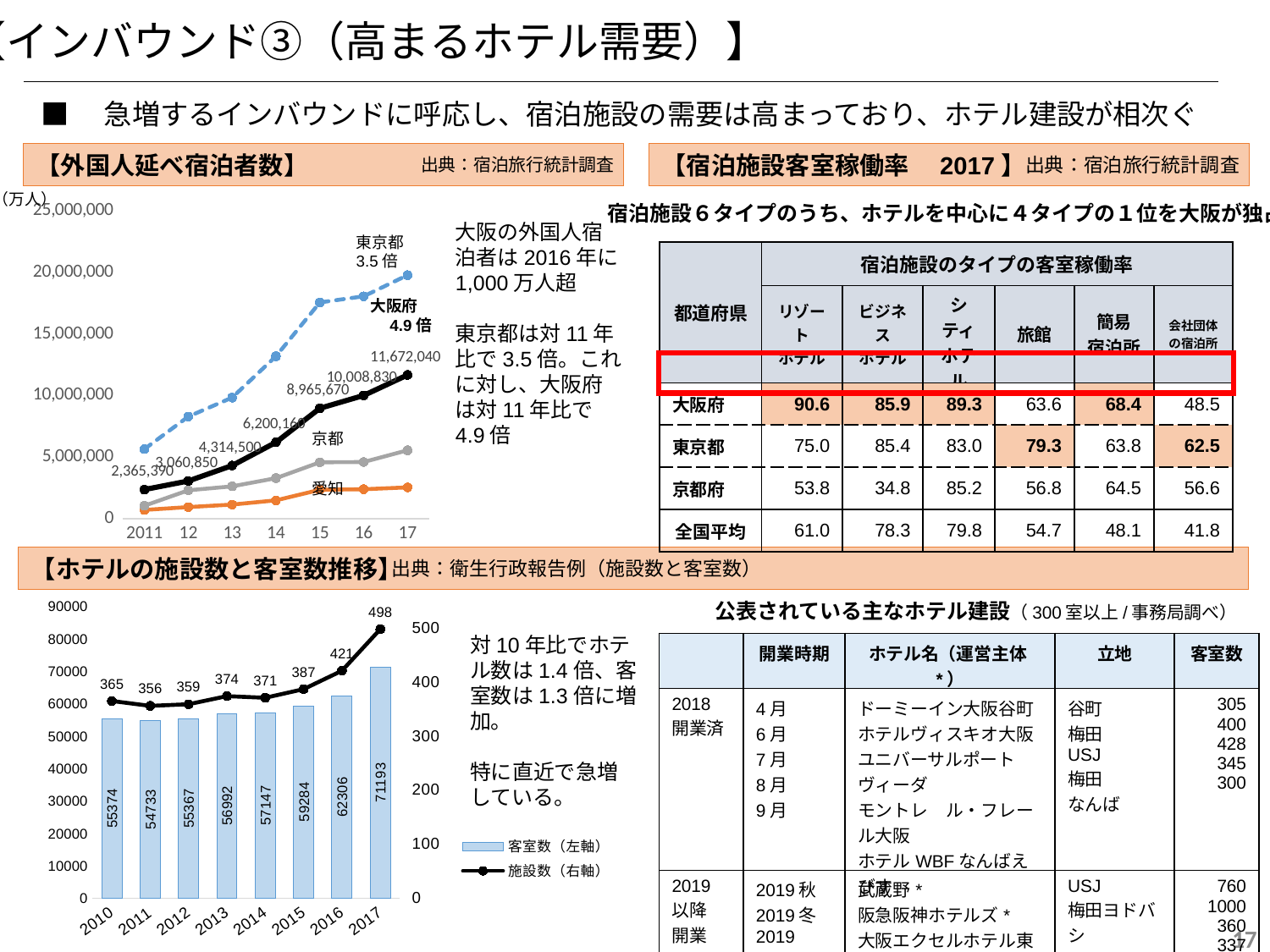

【インバウンド③（高まるホテル需要）】
■　急増するインバウンドに呼応し、宿泊施設の需要は高まっており、ホテル建設が相次ぐ
【外国人延べ宿泊者数】
【宿泊施設客室稼働率　2017】
出典：宿泊旅行統計調査
東京都 3.1倍
出典：宿泊旅行統計調査
（万人）
宿泊施設６タイプのうち、ホテルを中心に４タイプの１位を大阪が独占

### Chart

| Category | 東京 | 愛知 | 京都 | 大阪 |
|---|---|---|---|---|
| 2011 | 5651810.0 | 712630.0 | 1052740.0 | 2365390.0 |
| 12 | 8291740.0 | 944640.0 | 2305170.0 | 3060850.0 |
| 13 | 9830950.0 | 1147560.0 | 2625880.0 | 4314500.0 |
| 14 | 13195260.0 | 1489680.0 | 3291010.0 | 6200160.0 |
| 15 | 17560590.0 | 2347290.0 | 4578670.0 | 8965670.0 |
| 16 | 18059960.0 | 2393190.0 | 4602810.0 | 10008830.0 |
| 17 | 19775890.0 | 2542860.0 | 5556380.0 | 11672040.0 |
大阪の外国人宿泊者は2016年に1,000万人超

東京都は対11年比で3.5倍。これに対し、大阪府は対11年比で4.9倍
東京都
3.5倍
| 都道府県 | 宿泊施設のタイプの客室稼働率 |  |  |  |  |  |
| --- | --- | --- | --- | --- | --- | --- |
|  | リゾート ホテル | ビジネス ホテル | シティ ホテル | 旅館 | 簡易 宿泊所 | 会社団体 の宿泊所 |
| 大阪府 | 90.6 | 85.9 | 89.3 | 63.6 | 68.4 | 48.5 |
| 東京都 | 75.0 | 85.4 | 83.0 | 79.3 | 63.8 | 62.5 |
| 京都府 | 53.8 | 34.8 | 85.2 | 56.8 | 64.5 | 56.6 |
| 全国平均 | 61.0 | 78.3 | 79.8 | 54.7 | 48.1 | 41.8 |
大阪府
　4.9倍

京都
愛知
【ホテルの施設数と客室数推移】
出典：衛生行政報告例（施設数と客室数）

### Chart

| Category | 客室数（左軸） | 施設数（右軸） |
|---|---|---|
| 2010 | 55374.0 | 365.0 |
| 2011 | 54733.0 | 356.0 |
| 2012 | 55367.0 | 359.0 |
| 2013 | 56992.0 | 374.0 |
| 2014 | 57147.0 | 371.0 |
| 2015 | 59284.0 | 387.0 |
| 2016 | 62306.0 | 421.0 |
| 2017 | 71193.0 | 498.0 |
公表されている主なホテル建設（300室以上/事務局調べ）
対10年比でホテル数は1.4倍、客室数は1.3倍に増加。

特に直近で急増している。
|  | 開業時期 | ホテル名（運営主体\*） | 立地 | 客室数 |
| --- | --- | --- | --- | --- |
| 2018 開業済 | 4月 6月 7月 8月 9月 | ドーミーイン大阪谷町 ホテルヴィスキオ大阪 ユニバーサルポートヴィーダ モントレ　ル・フレール大阪 ホテルWBFなんばえびす | 谷町 梅田 USJ 梅田 なんば | 305 400 428 345 300 |
| 2019 以降 開業 予定 | 2019秋 2019冬 2019 2021冬 2021 2022春 | 武蔵野\* 阪急阪神ホテルズ\* 大阪エクセルホテル東急 Wホテル 東横イン大阪なんば駅前 OMO（星野リゾート\*） | USJ 梅田ヨドバシ 本町 南船場 なんば 新今宮 | 760 1000 360 337 600 608 |
17